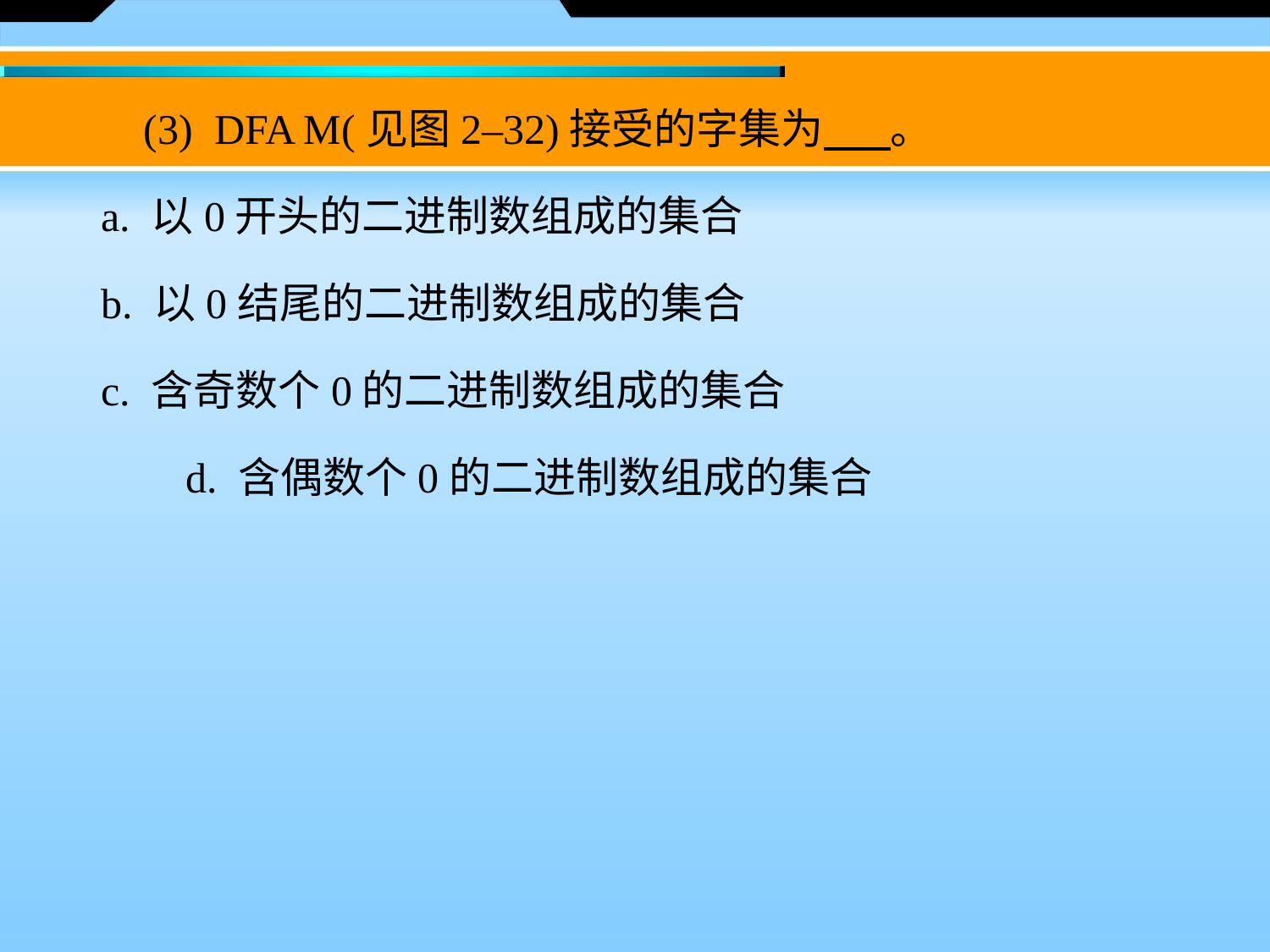

(3)  DFA M(见图2–32)接受的字集为       。
　a. 以0开头的二进制数组成的集合
　b. 以0结尾的二进制数组成的集合
　c. 含奇数个0的二进制数组成的集合
　　　d. 含偶数个0的二进制数组成的集合